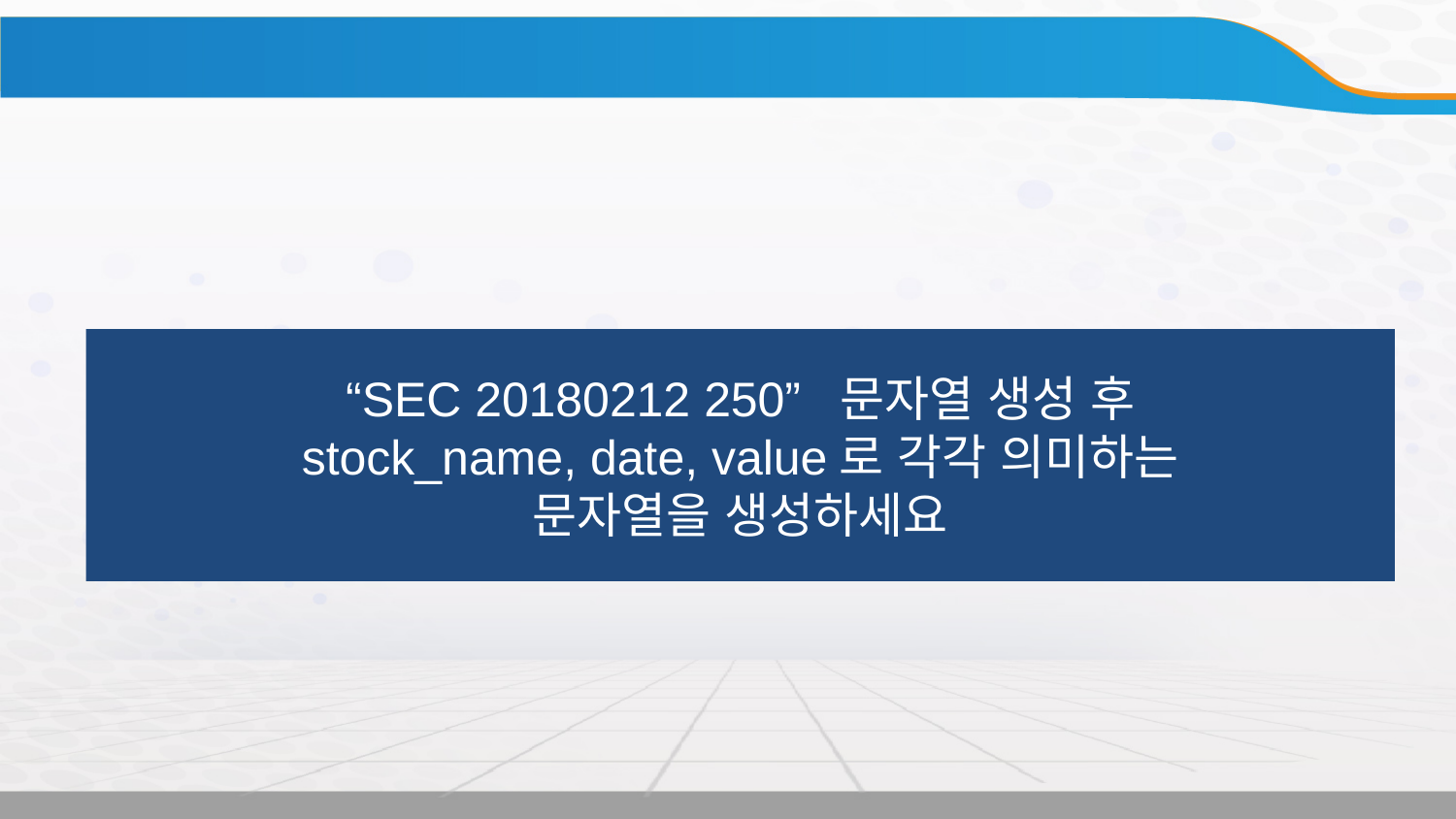

실습
“SEC 20180212 250”  문자열 생성 후
stock_name, date, value로 각각 의미하는
문자열을 생성하세요